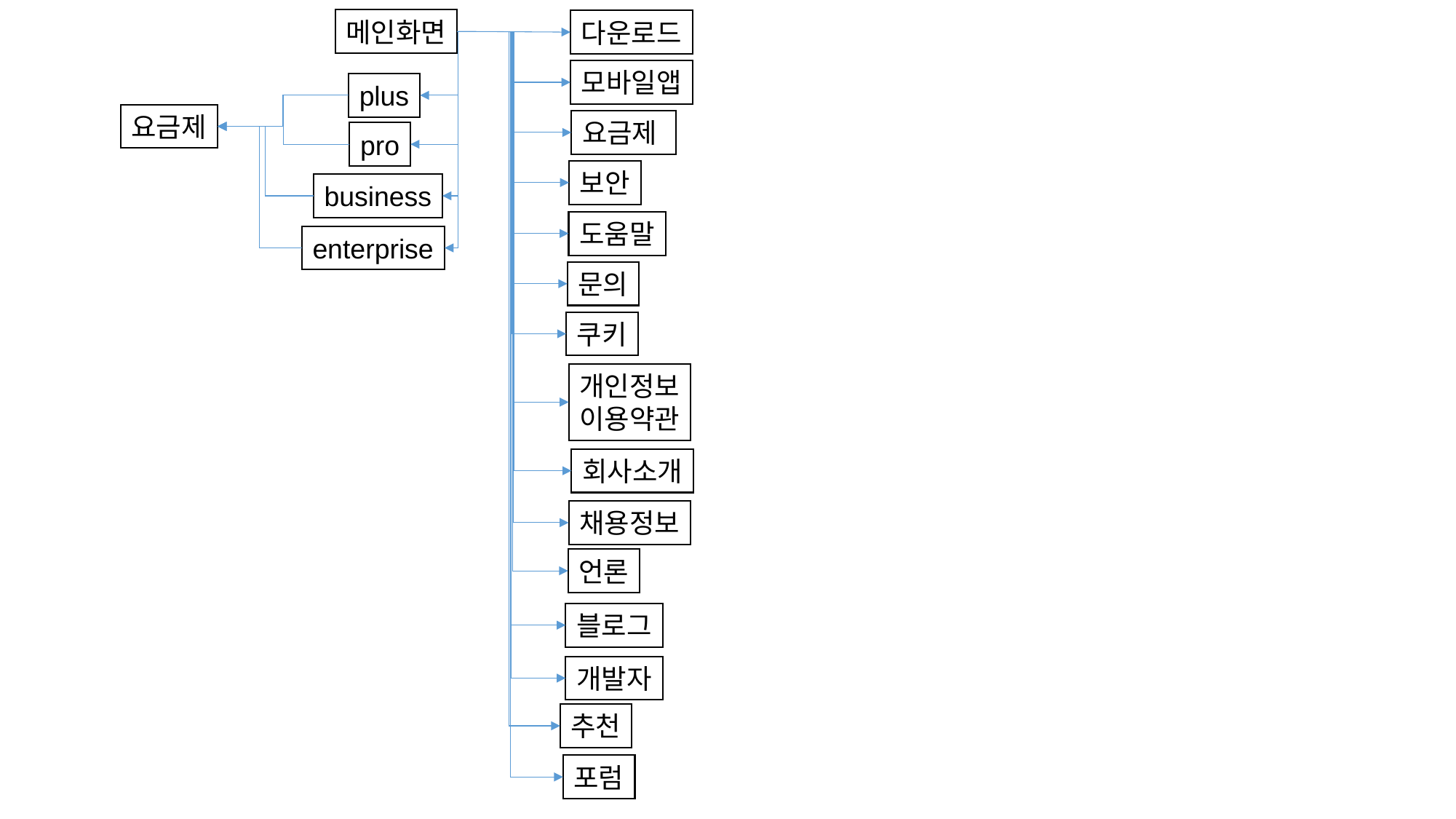

메인화면
다운로드
모바일앱
plus
요금제
요금제
pro
보안
business
도움말
enterprise
문의
쿠키
개인정보
이용약관
회사소개
채용정보
언론
블로그
개발자
추천
포럼